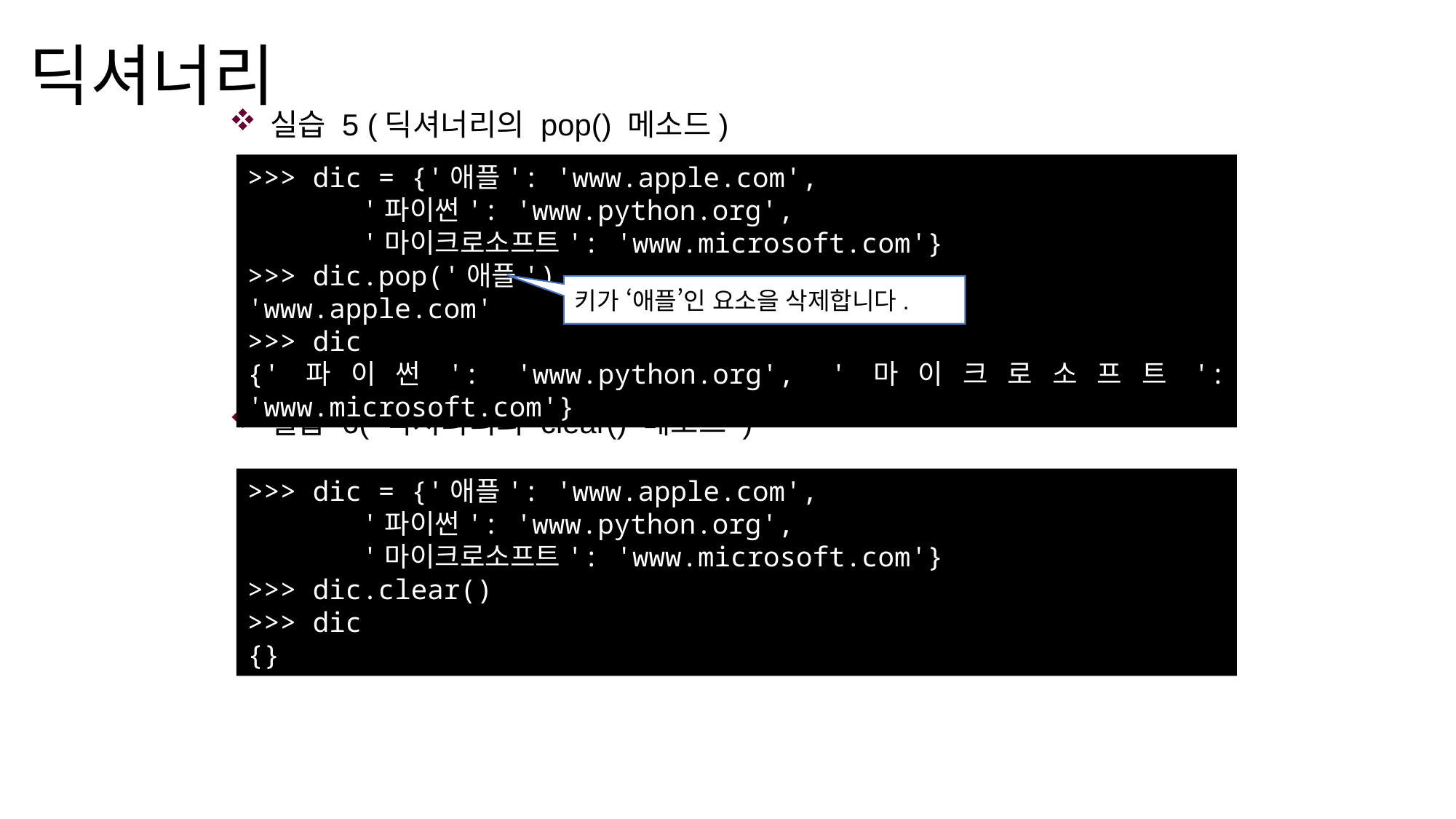

# 딕셔너리
실습 5 (딕셔너리의 pop() 메소드)

실습 6( 딕셔너리의 clear() 메소드 )
>>> dic = {'애플': 'www.apple.com',
       '파이썬': 'www.python.org',
       '마이크로소프트': 'www.microsoft.com'}
>>> dic.pop('애플')
'www.apple.com'
>>> dic
{'파이썬': 'www.python.org', '마이크로소프트': 'www.microsoft.com'}
키가 ‘애플’인 요소을 삭제합니다.
>>> dic = {'애플': 'www.apple.com',
       '파이썬': 'www.python.org',
       '마이크로소프트': 'www.microsoft.com'}
>>> dic.clear()
>>> dic
{}